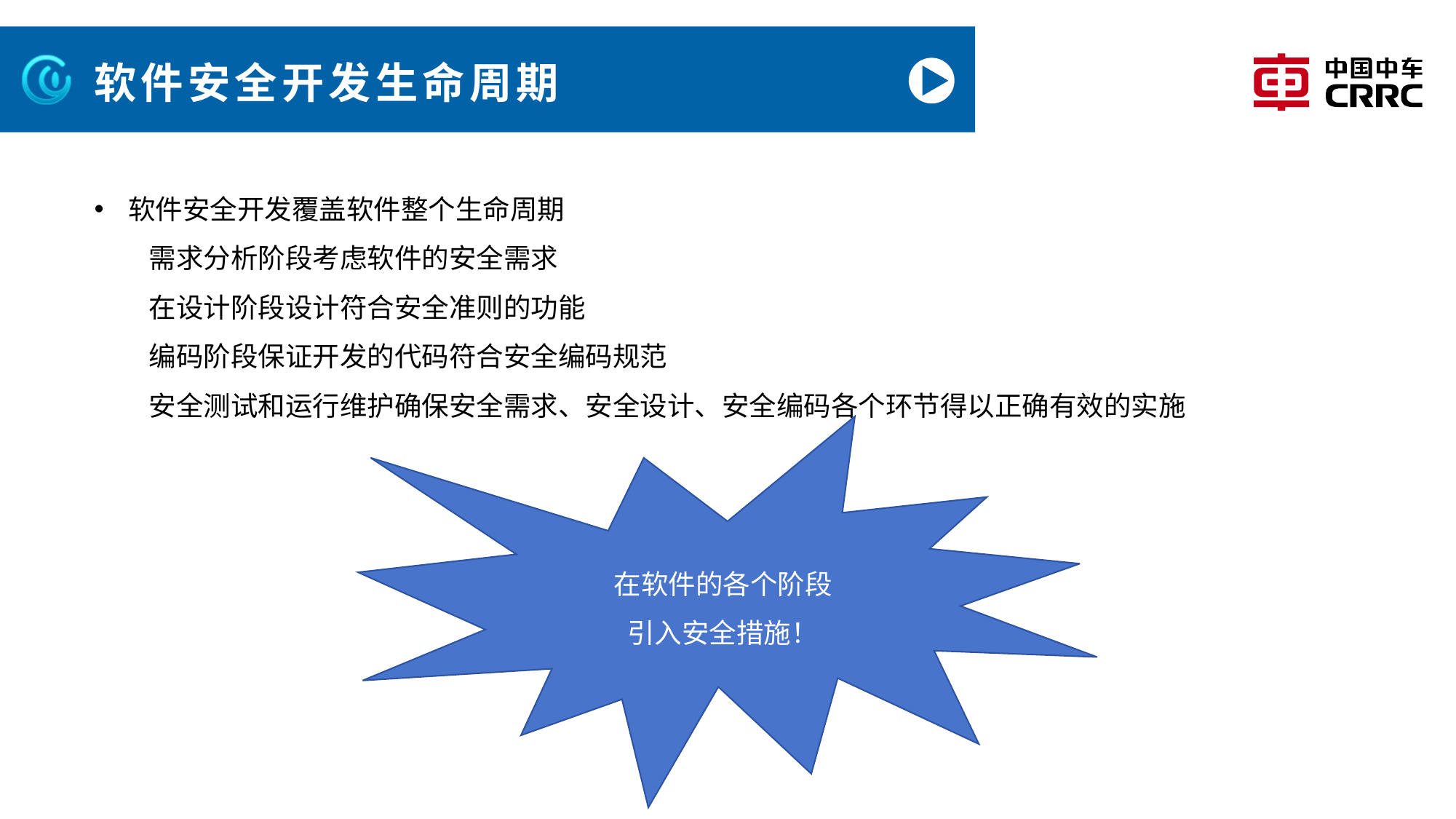

# 软件安全开发生命周期
软件安全开发覆盖软件整个生命周期
需求分析阶段考虑软件的安全需求
在设计阶段设计符合安全准则的功能
编码阶段保证开发的代码符合安全编码规范
安全测试和运行维护确保安全需求、安全设计、安全编码各个环节得以正确有效的实施
在软件的各个阶段
引入安全措施！
18